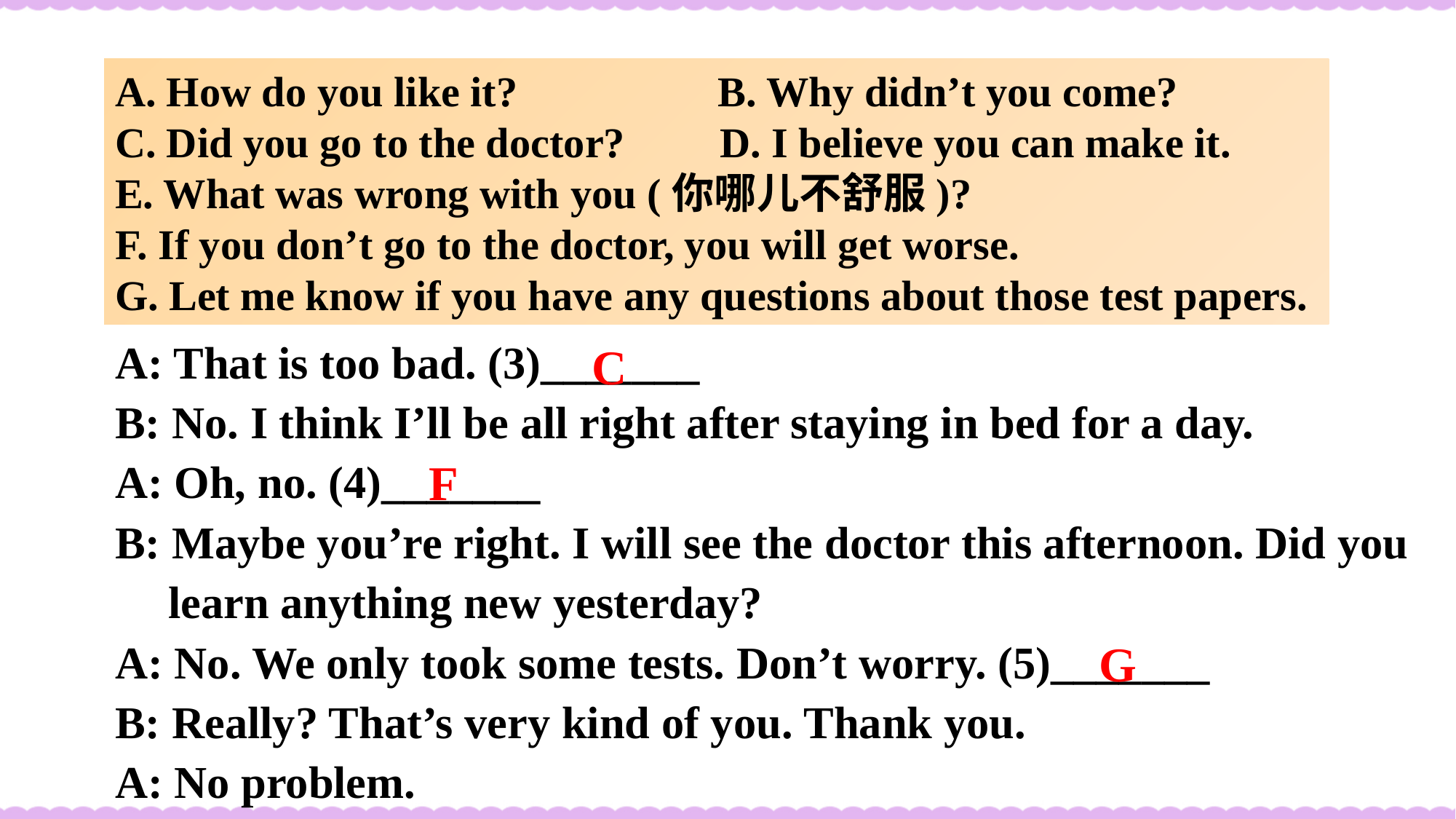

A. How do you like it?                   B. Why didn’t you come?
C. Did you go to the doctor?         D. I believe you can make it.
E. What was wrong with you (你哪儿不舒服)?
F. If you don’t go to the doctor, you will get worse.
G. Let me know if you have any questions about those test papers.
A: That is too bad. (3)_______
B: No. I think I’ll be all right after staying in bed for a day.
A: Oh, no. (4)_______
B: Maybe you’re right. I will see the doctor this afternoon. Did you learn anything new yesterday?
A: No. We only took some tests. Don’t worry. (5)_______
B: Really? That’s very kind of you. Thank you.
A: No problem.
C
F
G